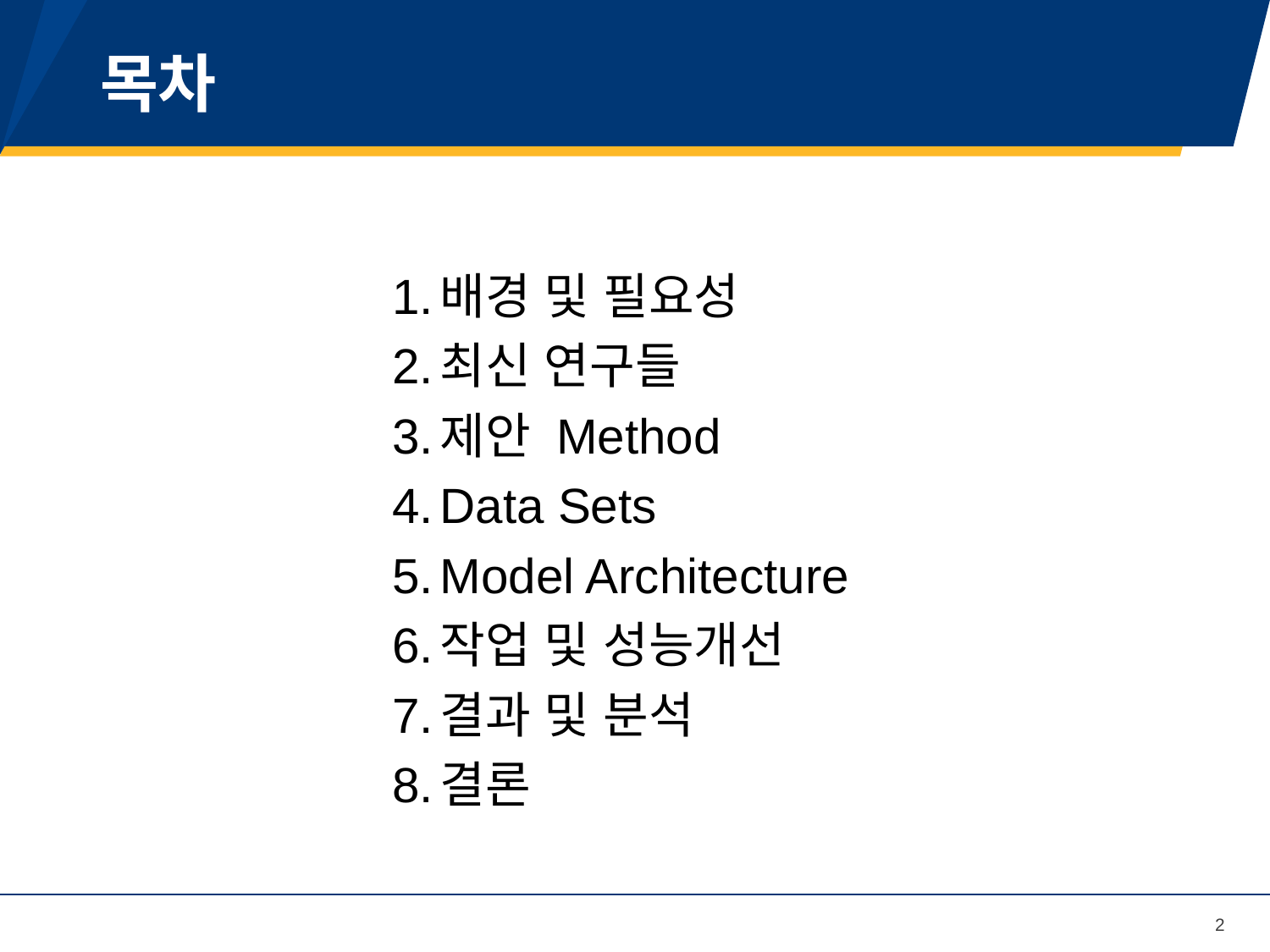

# 목차
배경 및 필요성
최신 연구들
제안 Method
Data Sets
Model Architecture
작업 및 성능개선
결과 및 분석
결론
2